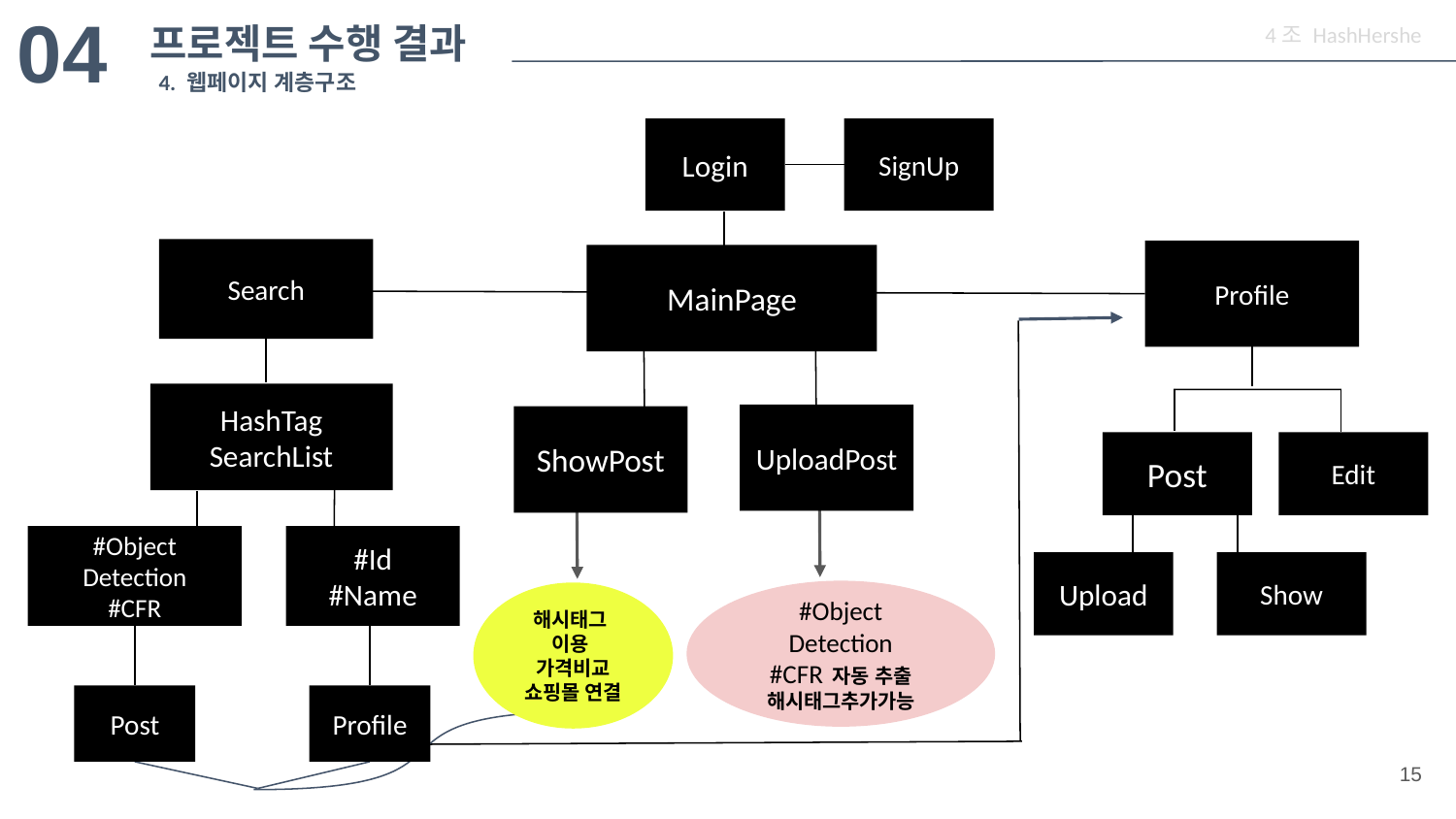

04
4조 HashHershe
프로젝트 수행 결과
4. 웹페이지 계층구조
Login
SignUp
Search
Profile
MainPage
HashTag
SearchList
UploadPost
ShowPost
Post
Edit
#Object Detection
#CFR
#Id
#Name
Upload
Show
#Object Detection
#CFR 자동 추출
해시태그추가가능
해시태그
이용
가격비교
쇼핑몰 연결
Profile
Post
15